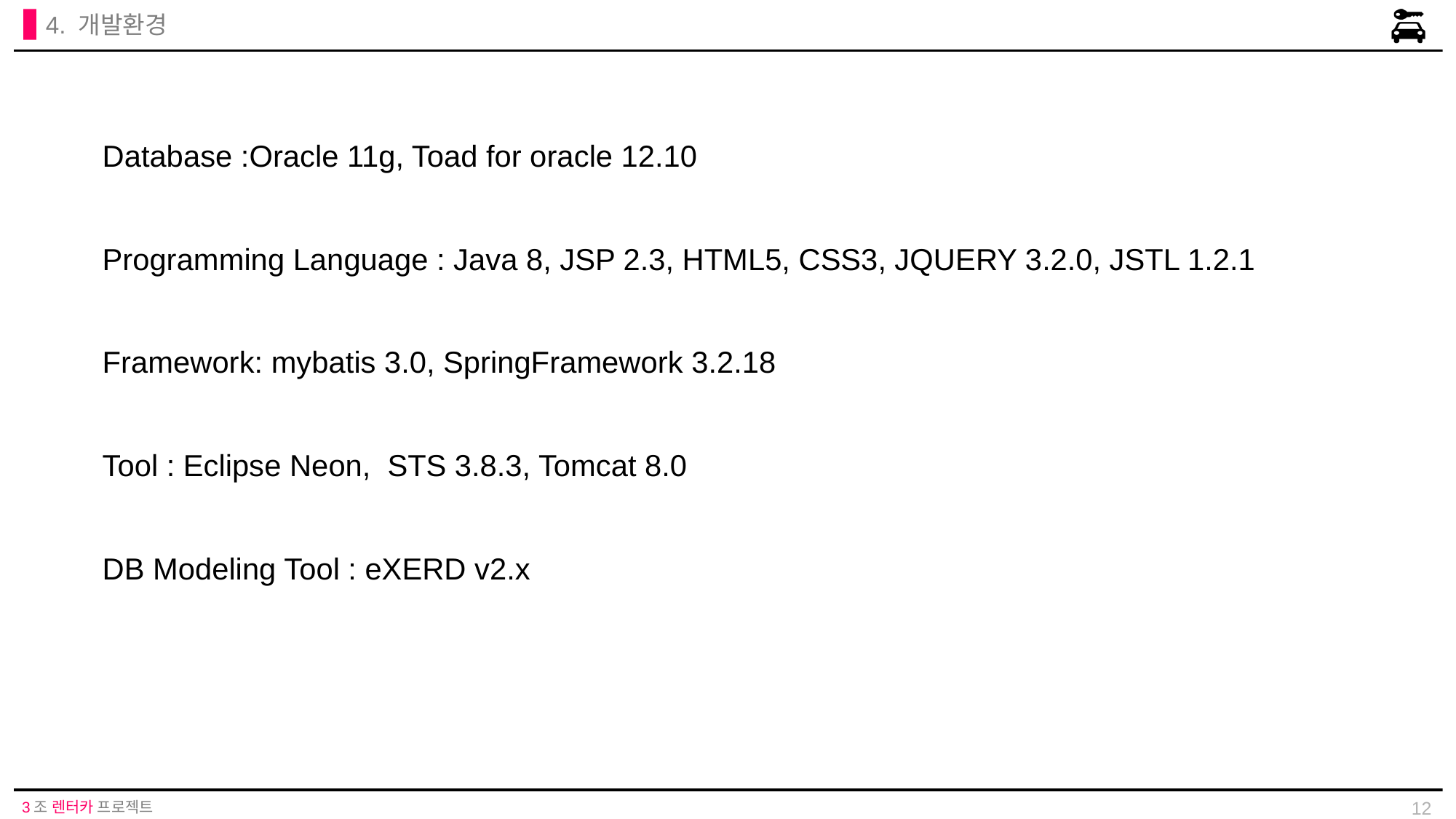

4. 개발환경
Database :Oracle 11g, Toad for oracle 12.10

Programming Language : Java 8, JSP 2.3, HTML5, CSS3, JQUERY 3.2.0, JSTL 1.2.1

Framework: mybatis 3.0, SpringFramework 3.2.18

Tool : Eclipse Neon,  STS 3.8.3, Tomcat 8.0

DB Modeling Tool : eXERD v2.x

12